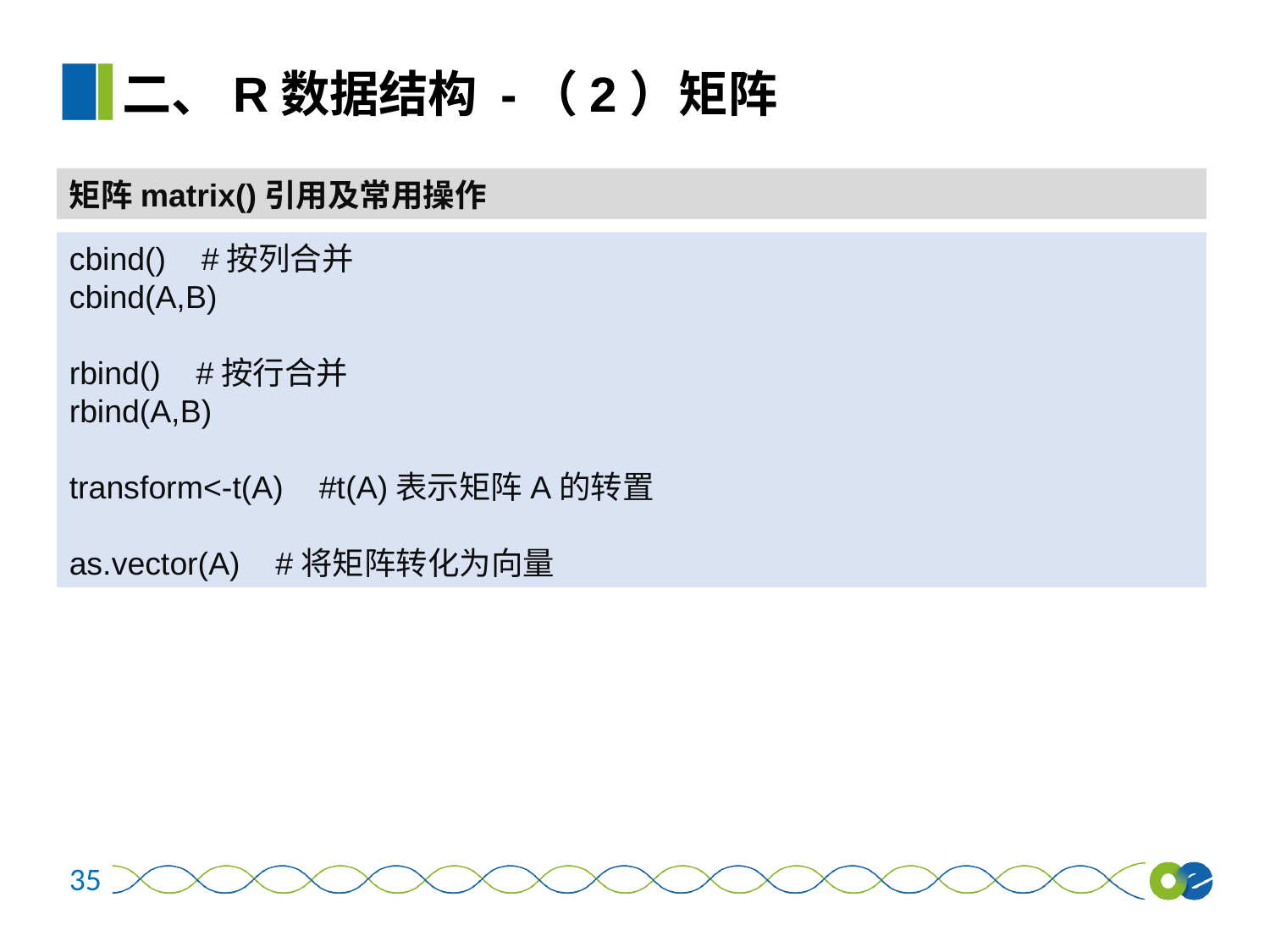

二、R数据结构 -（2）矩阵
矩阵matrix()引用及常用操作
cbind()    #按列合并
cbind(A,B)

rbind()    #按行合并
rbind(A,B)

transform<-t(A)    #t(A)表示矩阵A的转置

as.vector(A)    #将矩阵转化为向量
35